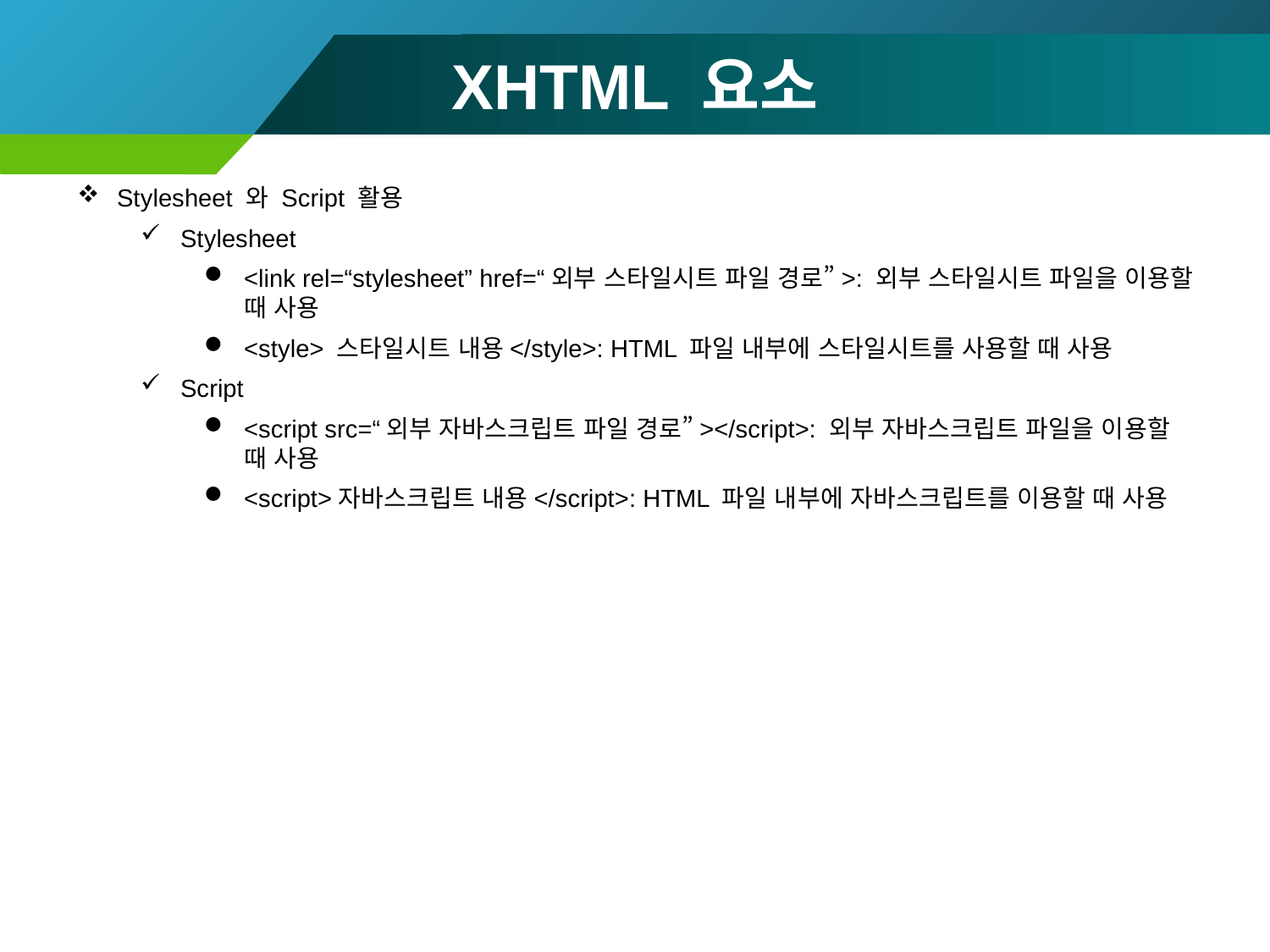

# XHTML 요소
Stylesheet 와 Script 활용
Stylesheet
<link rel=“stylesheet” href=“외부 스타일시트 파일 경로”>: 외부 스타일시트 파일을 이용할 때 사용
<style> 스타일시트 내용</style>: HTML 파일 내부에 스타일시트를 사용할 때 사용
Script
<script src=“외부 자바스크립트 파일 경로”></script>: 외부 자바스크립트 파일을 이용할 때 사용
<script>자바스크립트 내용</script>: HTML 파일 내부에 자바스크립트를 이용할 때 사용
30